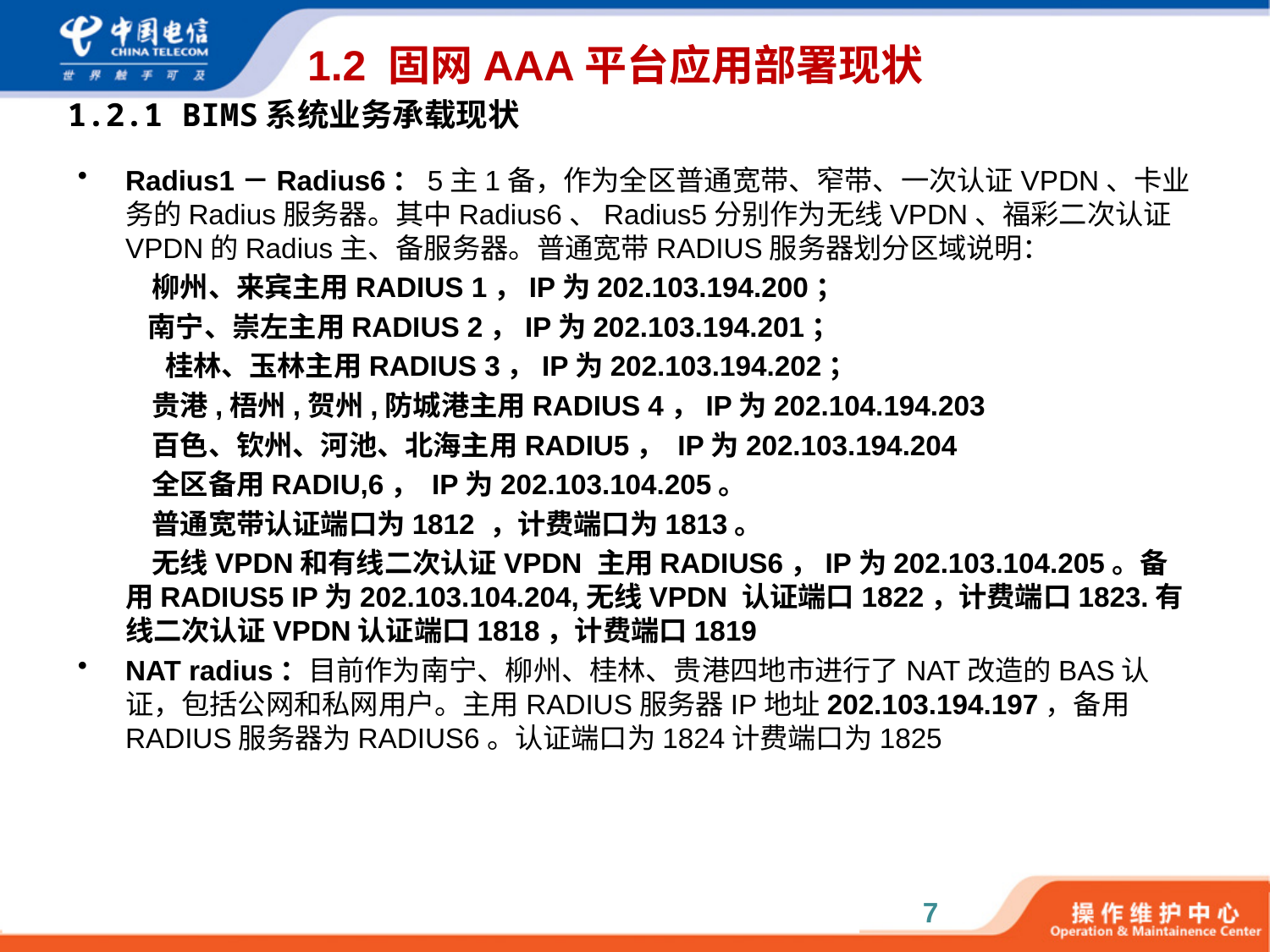

1.2 固网AAA平台应用部署现状
# 1.2.1 BIMS系统业务承载现状
Radius1－Radius6：5主1备，作为全区普通宽带、窄带、一次认证VPDN、卡业务的Radius服务器。其中Radius6、Radius5分别作为无线VPDN、福彩二次认证VPDN的Radius主、备服务器。普通宽带RADIUS服务器划分区域说明：
柳州、来宾主用RADIUS 1，IP为202.103.194.200；
          南宁、崇左主用RADIUS 2，IP为202.103.194.201；
 桂林、玉林主用RADIUS 3，IP为202.103.194.202；
贵港,梧州,贺州,防城港主用RADIUS 4，IP为202.104.194.203
百色、钦州、河池、北海主用RADIU5， IP为202.103.194.204
全区备用RADIU,6， IP为202.103.104.205。
普通宽带认证端口为1812 ，计费端口为1813。
无线VPDN和有线二次认证VPDN 主用RADIUS6，IP为202.103.104.205。备用RADIUS5 IP为202.103.104.204,无线VPDN 认证端口1822，计费端口1823.有线二次认证VPDN认证端口1818，计费端口1819
NAT radius：目前作为南宁、柳州、桂林、贵港四地市进行了NAT改造的BAS认证，包括公网和私网用户。主用RADIUS服务器IP地址202.103.194.197，备用RADIUS服务器为RADIUS6。认证端口为1824计费端口为1825